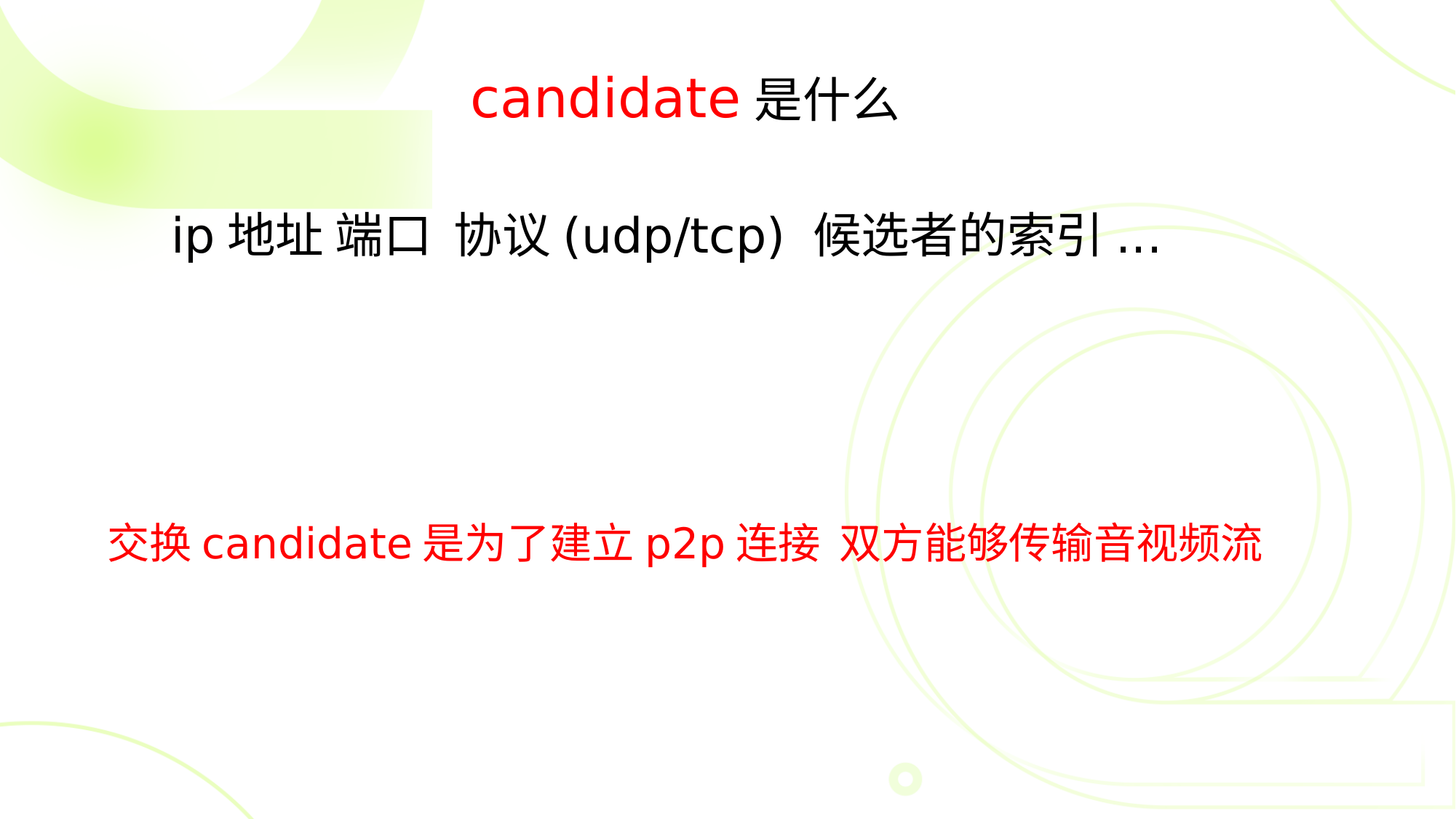

candidate是什么
ip地址 端口  协议(udp/tcp) 候选者的索引...
交换candidate是为了建立p2p连接  双方能够传输音视频流